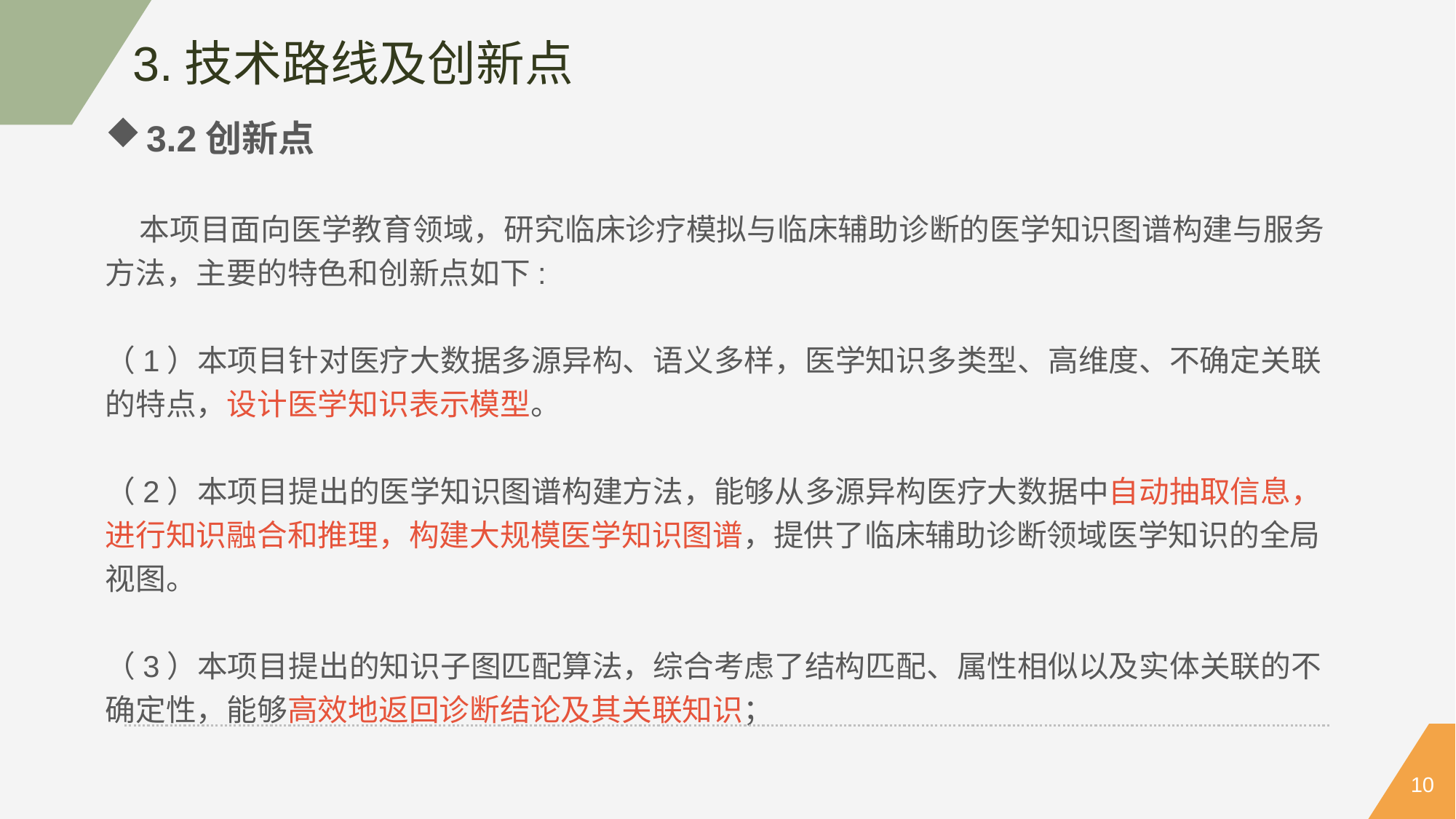

3.技术路线及创新点
3.2创新点

    本项目面向医学教育领域，研究临床诊疗模拟与临床辅助诊断的医学知识图谱构建与服务
方法，主要的特色和创新点如下:

（1）本项目针对医疗大数据多源异构、语义多样，医学知识多类型、高维度、不确定关联
的特点，设计医学知识表示模型。

（2）本项目提出的医学知识图谱构建方法，能够从多源异构医疗大数据中自动抽取信息，
进行知识融合和推理，构建大规模医学知识图谱，提供了临床辅助诊断领域医学知识的全局视图。

（3）本项目提出的知识子图匹配算法，综合考虑了结构匹配、属性相似以及实体关联的不确定性，能够高效地返回诊断结论及其关联知识；